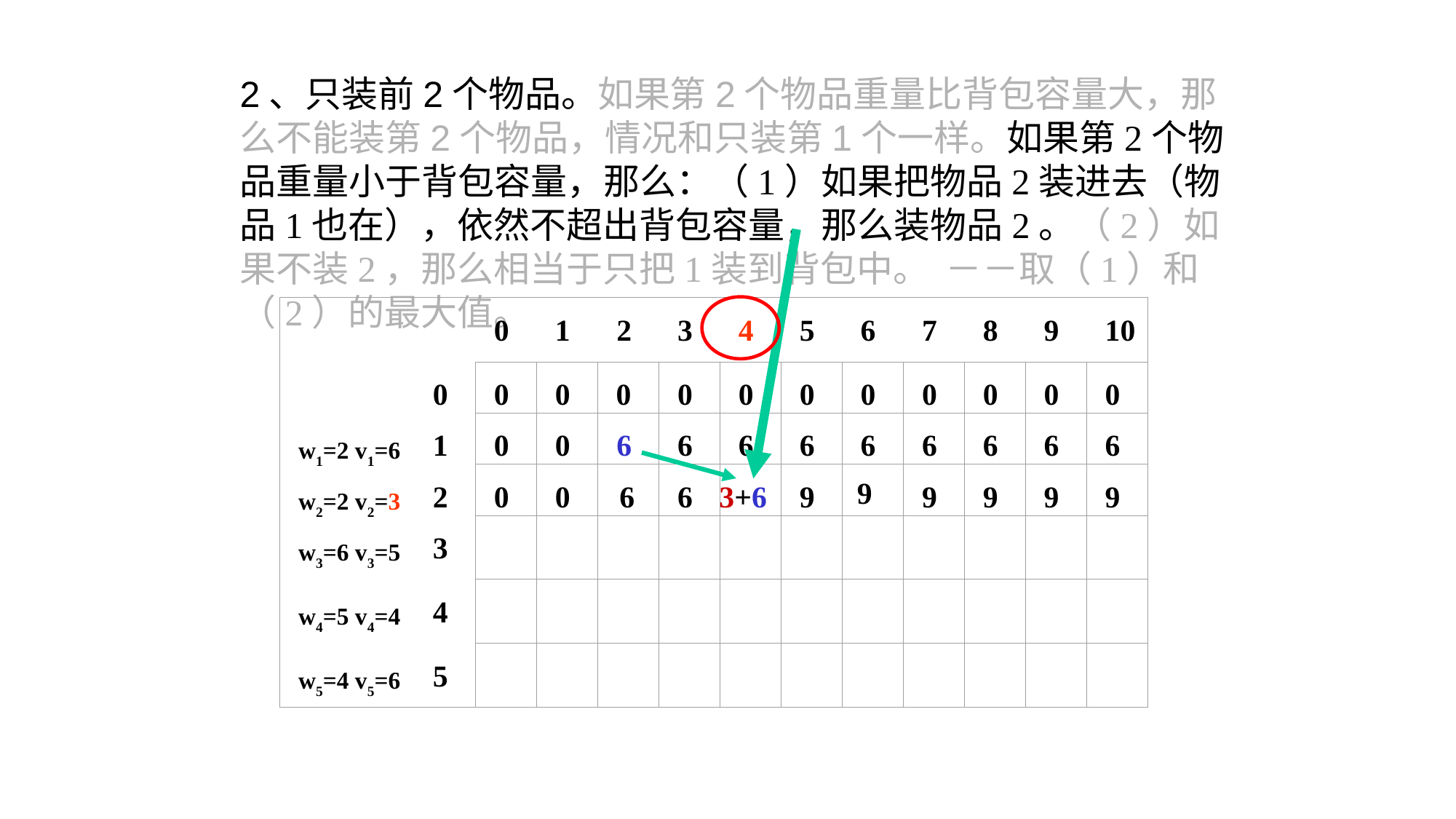

2、只装前2个物品。如果第2个物品重量比背包容量大，那么不能装第2个物品，情况和只装第1个一样。如果第2个物品重量小于背包容量，那么：（1）如果把物品2装进去（物品1也在），依然不超出背包容量，那么装物品2。（2）如果不装2，那么相当于只把1装到背包中。  －－取（1）和（2）的最大值。

0

1

2

3

4

5

6

7

8

9

10

0

0

0

0

0

0

0

0

0

0

0

0

w1=2 v1=6

1

0

0

6

6

6

6

6

6

6

6

6

9

w2=2 v2=3

2

0

0

6

9

9

9

9

9

   6

3+6

w3=6 v3=5

3

w4=5 v4=4

4

w5=4 v5=6

5